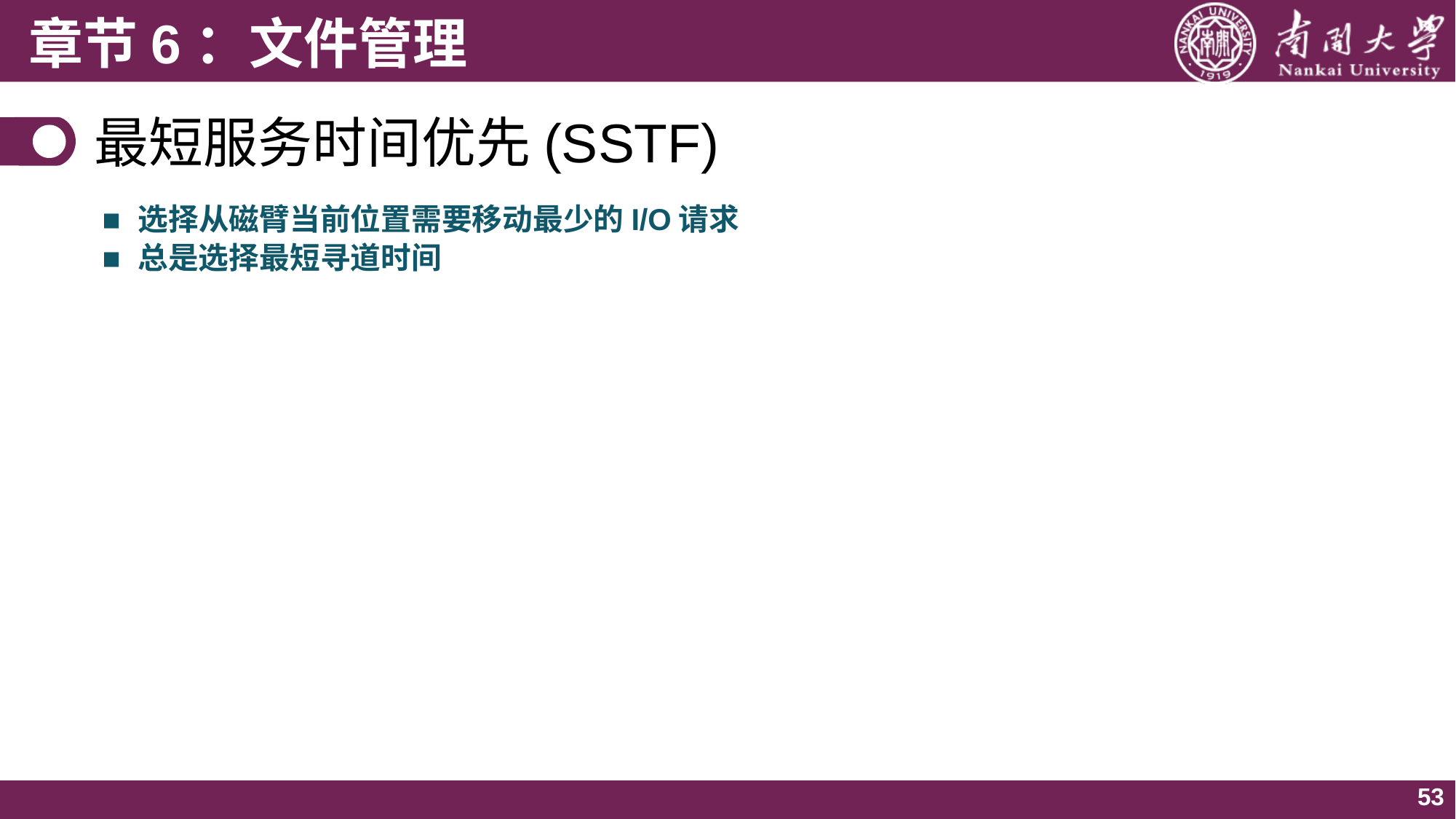

# 最短服务时间优先(SSTF)
■
选择从磁臂当前位置需要移动最少的I/O请求
■
总是选择最短寻道时间
53